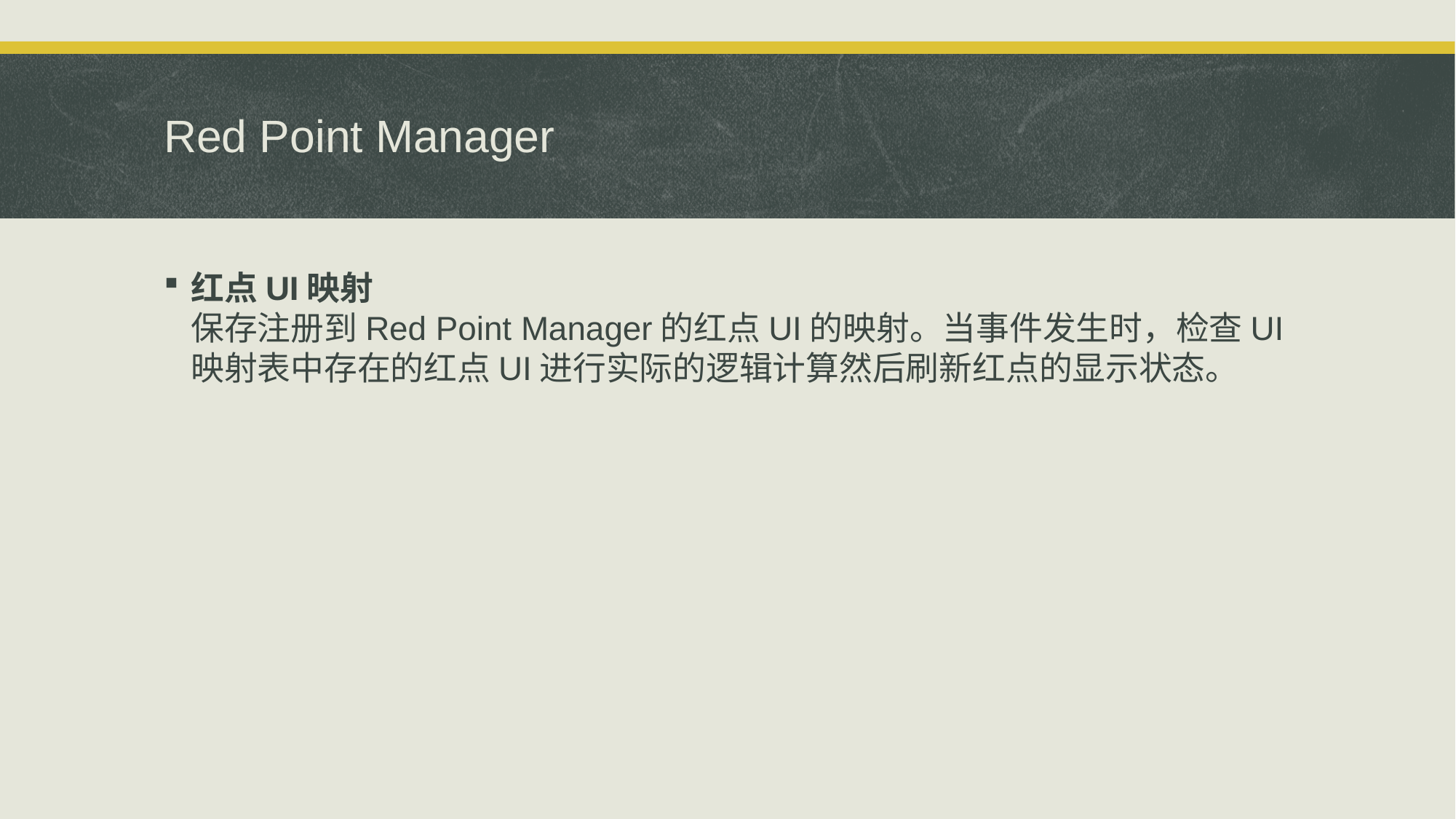

# Red Point Manager
红点UI映射
保存注册到Red Point Manager的红点UI的映射。当事件发生时，检查UI映射表中存在的红点UI进行实际的逻辑计算然后刷新红点的显示状态。